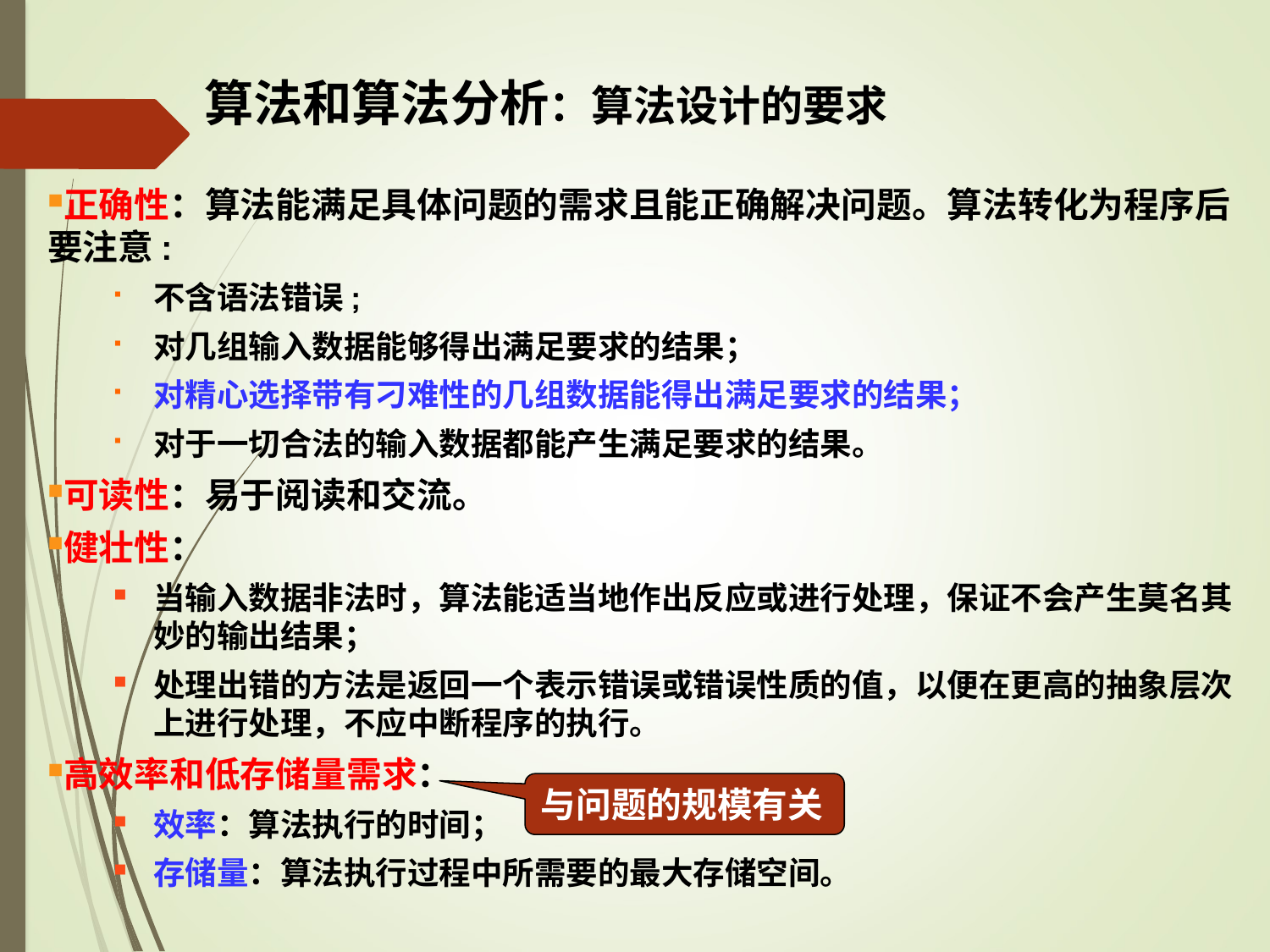

# 算法和算法分析：算法设计的要求
61
正确性：算法能满足具体问题的需求且能正确解决问题。算法转化为程序后要注意:
不含语法错误;
对几组输入数据能够得出满足要求的结果；
对精心选择带有刁难性的几组数据能得出满足要求的结果；
对于一切合法的输入数据都能产生满足要求的结果。
可读性：易于阅读和交流。
健壮性：
当输入数据非法时，算法能适当地作出反应或进行处理，保证不会产生莫名其妙的输出结果；
处理出错的方法是返回一个表示错误或错误性质的值，以便在更高的抽象层次上进行处理，不应中断程序的执行。
高效率和低存储量需求：
效率：算法执行的时间；
存储量：算法执行过程中所需要的最大存储空间。
与问题的规模有关